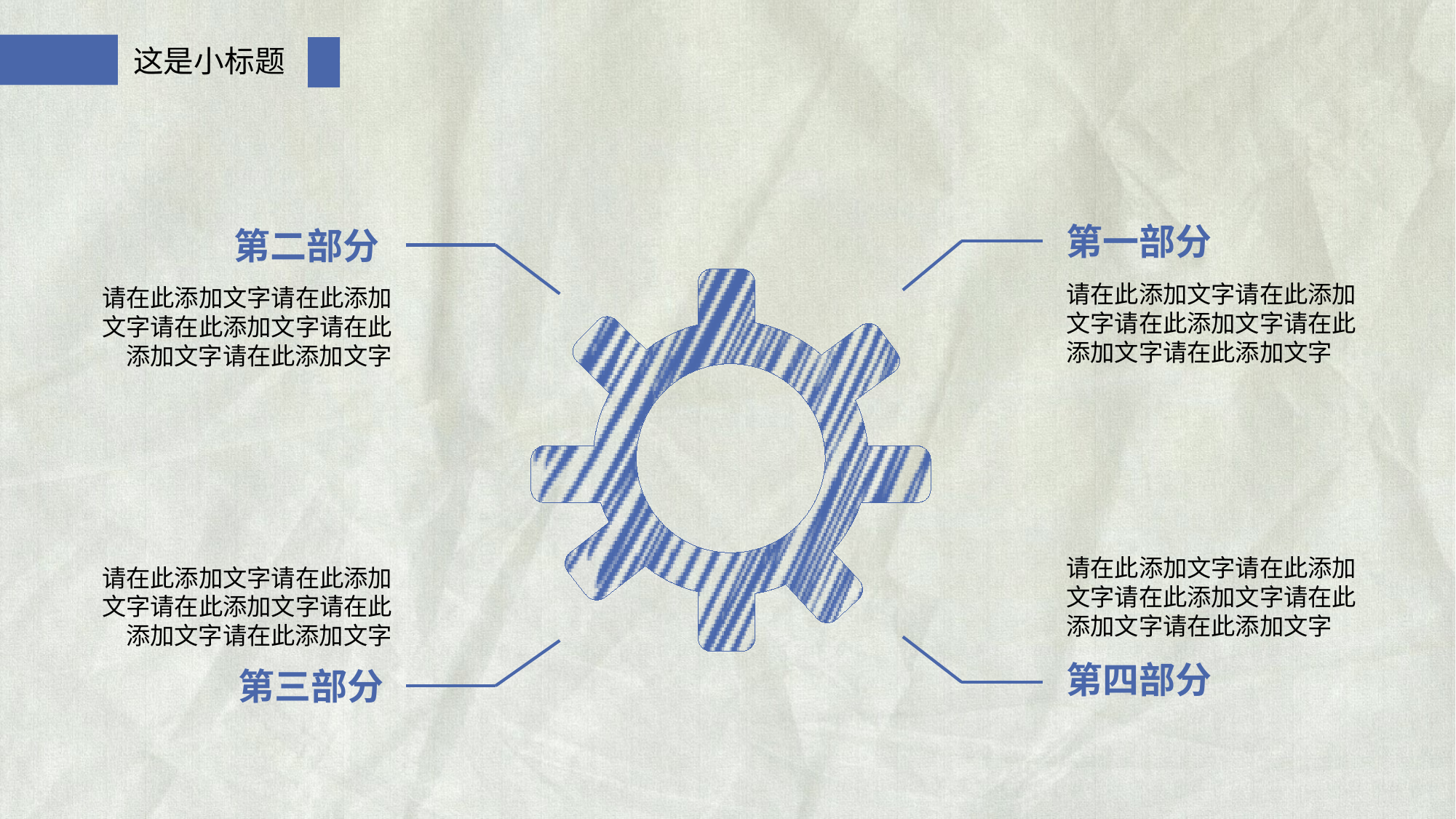

这是小标题

第一部分
第二部分

请在此添加文字请在此添加文字请在此添加文字请在此添加文字请在此添加文字

请在此添加文字请在此添加文字请在此添加文字请在此添加文字请在此添加文字

请在此添加文字请在此添加文字请在此添加文字请在此添加文字请在此添加文字

请在此添加文字请在此添加文字请在此添加文字请在此添加文字请在此添加文字

第四部分
第三部分